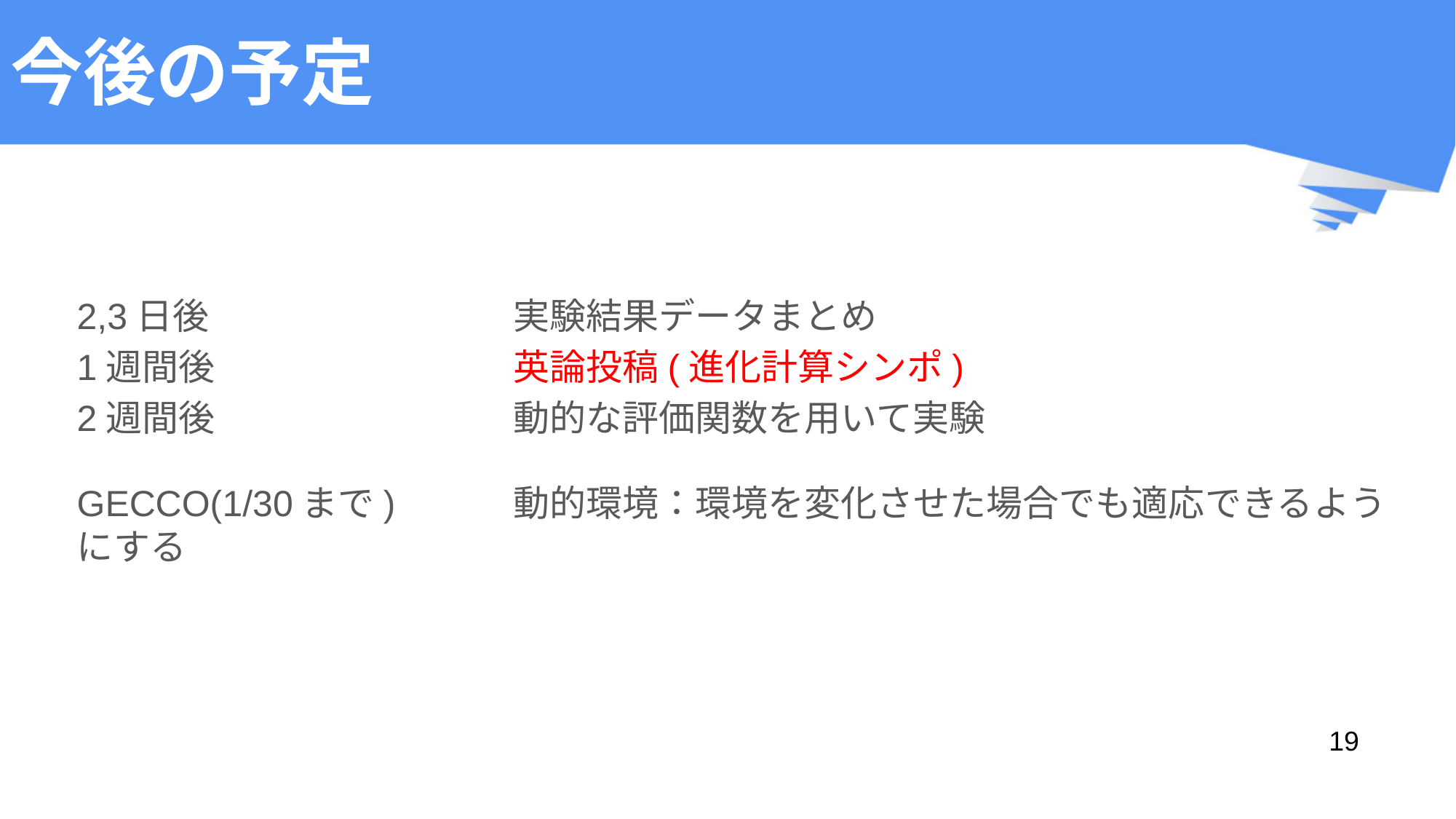

# 今後の予定

2,3日後			実験結果データまとめ
1週間後			英論投稿(進化計算シンポ)
2週間後			動的な評価関数を用いて実験

GECCO(1/30まで)		動的環境：環境を変化させた場合でも適応できるようにする
19